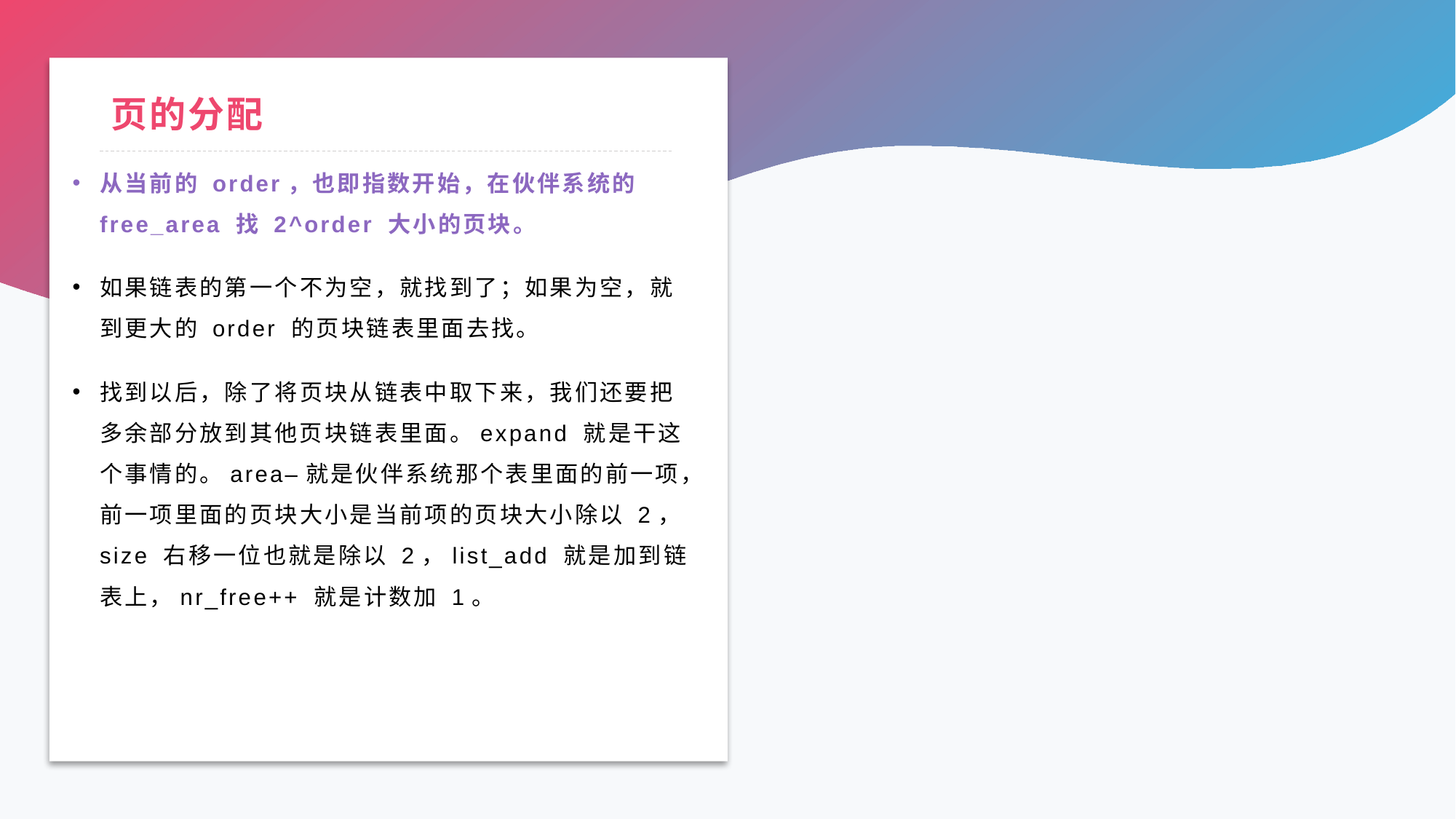

# 页的分配
从当前的 order，也即指数开始，在伙伴系统的 free_area 找 2^order 大小的页块。
如果链表的第一个不为空，就找到了；如果为空，就到更大的 order 的页块链表里面去找。
找到以后，除了将页块从链表中取下来，我们还要把多余部分放到其他页块链表里面。expand 就是干这个事情的。area–就是伙伴系统那个表里面的前一项，前一项里面的页块大小是当前项的页块大小除以 2，size 右移一位也就是除以 2，list_add 就是加到链表上，nr_free++ 就是计数加 1。